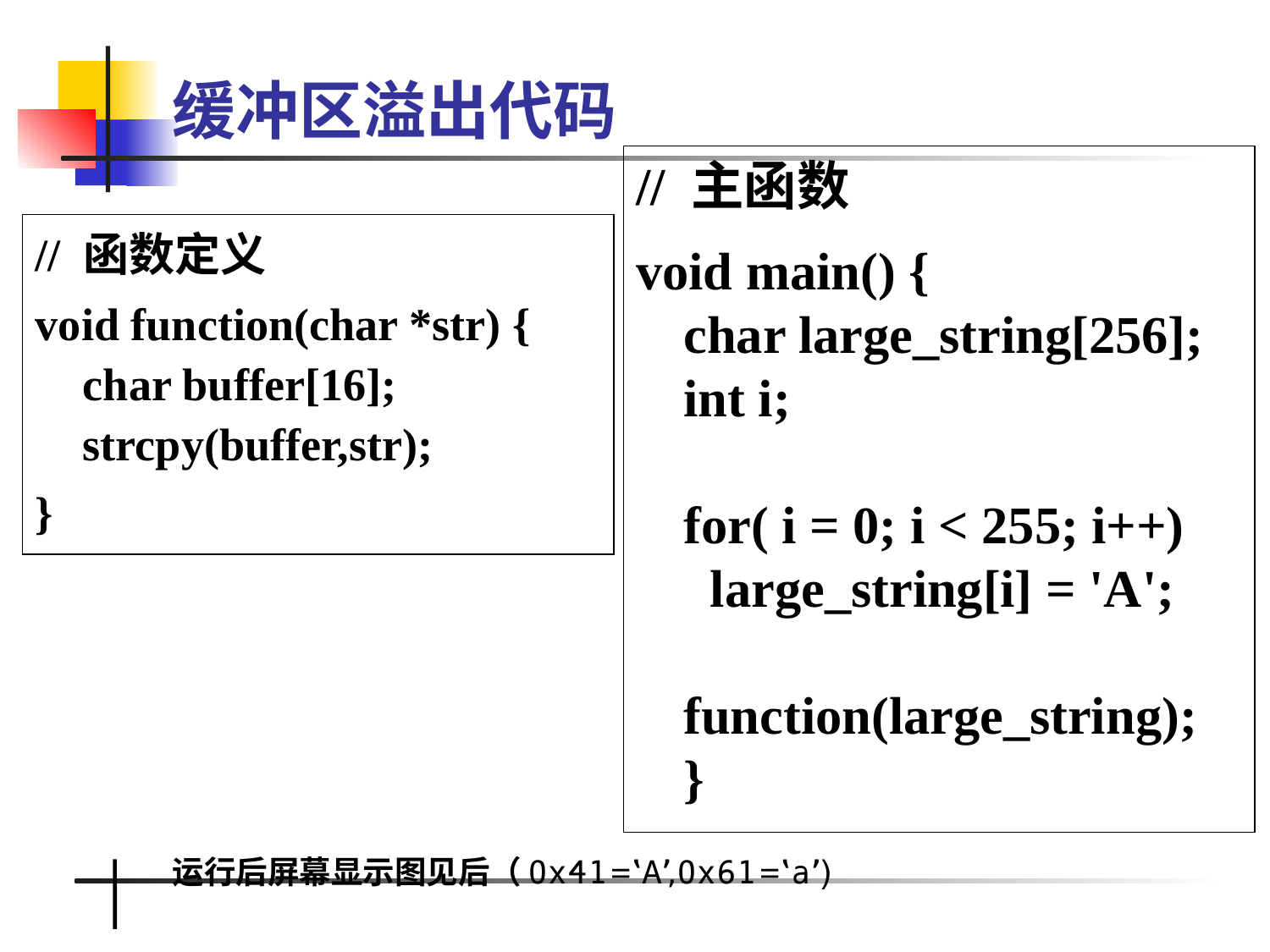

# 缓冲区溢出代码
// 主函数
void main() {
char large_string[256];
int i;
for( i = 0; i < 255; i++)
  large_string[i] = 'A';
function(large_string);
}
// 函数定义
void function(char *str) {
char buffer[16];
strcpy(buffer,str);
}
运行后屏幕显示图见后（0x41=‘A’,0x61=‘a’)